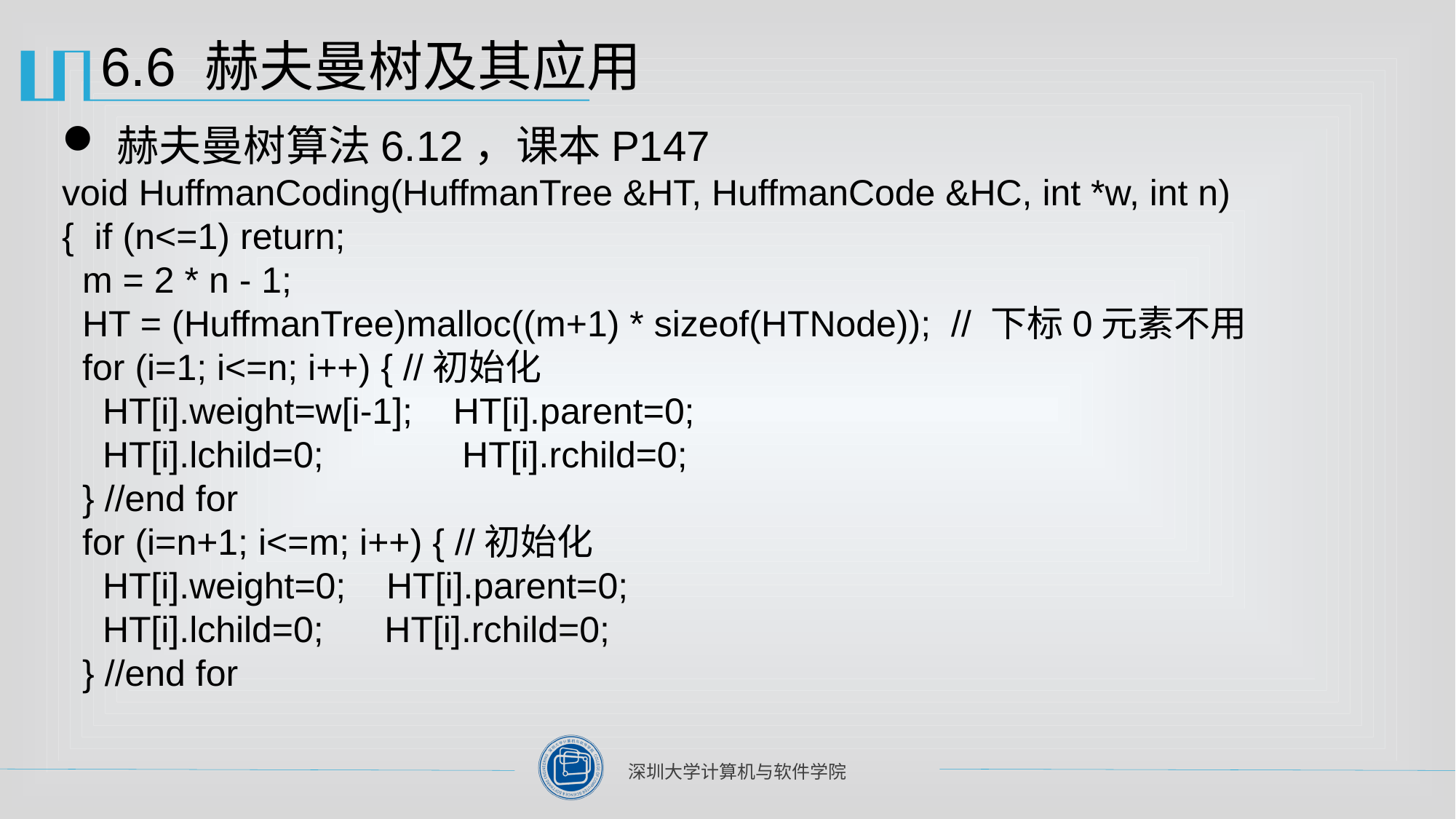

# 6.6 赫夫曼树及其应用
赫夫曼树算法6.12，课本P147
void HuffmanCoding(HuffmanTree &HT, HuffmanCode &HC, int *w, int n)
{  if (n<=1) return;
  m = 2 * n - 1;
  HT = (HuffmanTree)malloc((m+1) * sizeof(HTNode));  // 下标0元素不用
  for (i=1; i<=n; i++) { //初始化
    HT[i].weight=w[i-1];    HT[i].parent=0;
    HT[i].lchild=0;    	HT[i].rchild=0;
  } //end for
  for (i=n+1; i<=m; i++) { //初始化
    HT[i].weight=0;    HT[i].parent=0;
    HT[i].lchild=0;      HT[i].rchild=0;
  } //end for

96